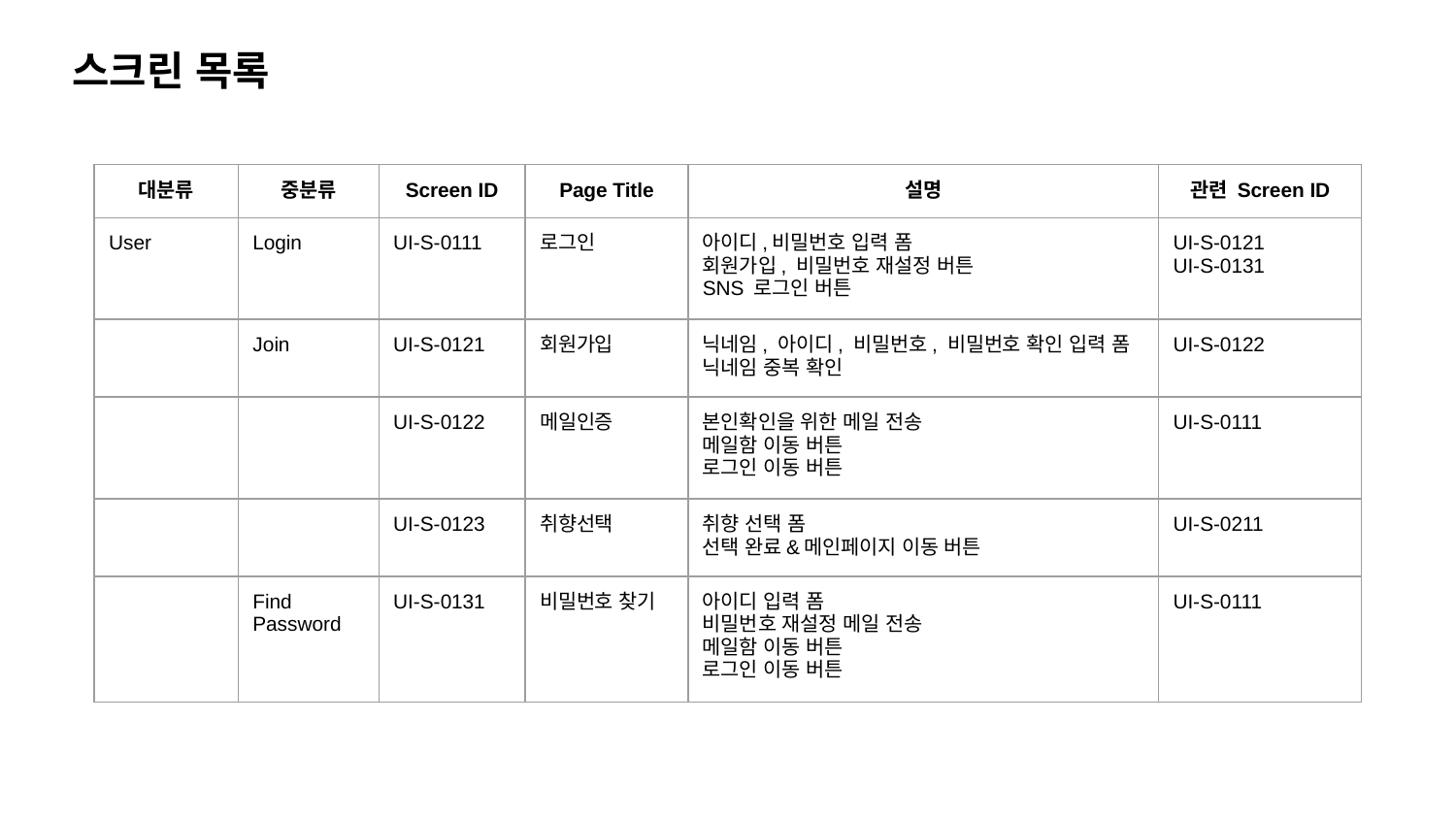

스크린 목록
| 대분류 | 중분류 | Screen ID | Page Title | 설명 | 관련 Screen ID |
| --- | --- | --- | --- | --- | --- |
| User | Login | UI-S-0111 | 로그인 | 아이디,비밀번호 입력 폼 회원가입, 비밀번호 재설정 버튼 SNS 로그인 버튼 | UI-S-0121 UI-S-0131 |
|  | Join | UI-S-0121 | 회원가입 | 닉네임, 아이디, 비밀번호, 비밀번호 확인 입력 폼 닉네임 중복 확인 | UI-S-0122 |
|  |  | UI-S-0122 | 메일인증 | 본인확인을 위한 메일 전송 메일함 이동 버튼 로그인 이동 버튼 | UI-S-0111 |
|  |  | UI-S-0123 | 취향선택 | 취향 선택 폼 선택 완료&메인페이지 이동 버튼 | UI-S-0211 |
|  | Find Password | UI-S-0131 | 비밀번호 찾기 | 아이디 입력 폼 비밀번호 재설정 메일 전송 메일함 이동 버튼 로그인 이동 버튼 | UI-S-0111 |